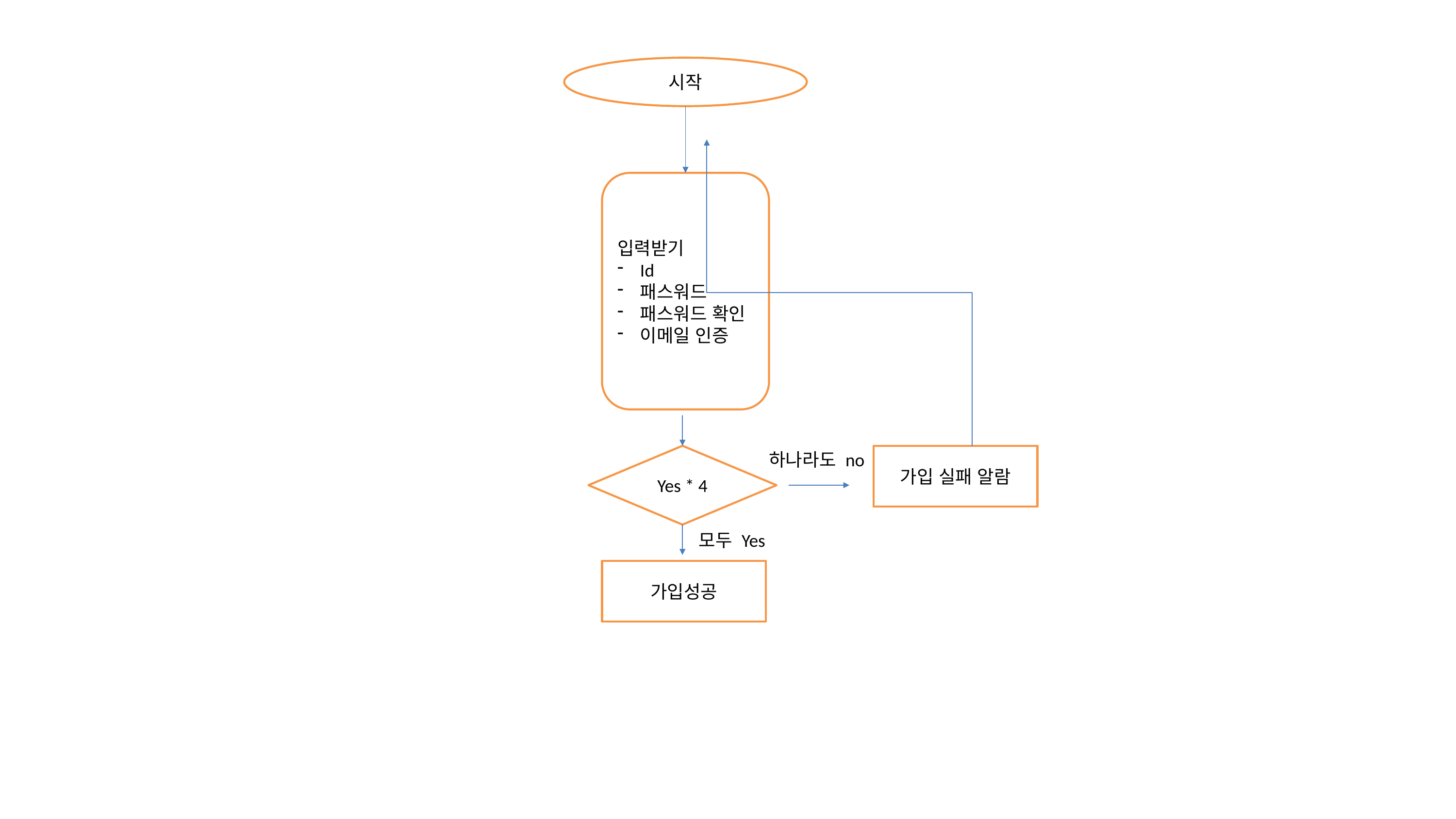

시작
입력받기
Id
패스워드
패스워드 확인
이메일 인증
하나라도 no
Yes * 4
가입 실패 알람
모두 Yes
가입성공